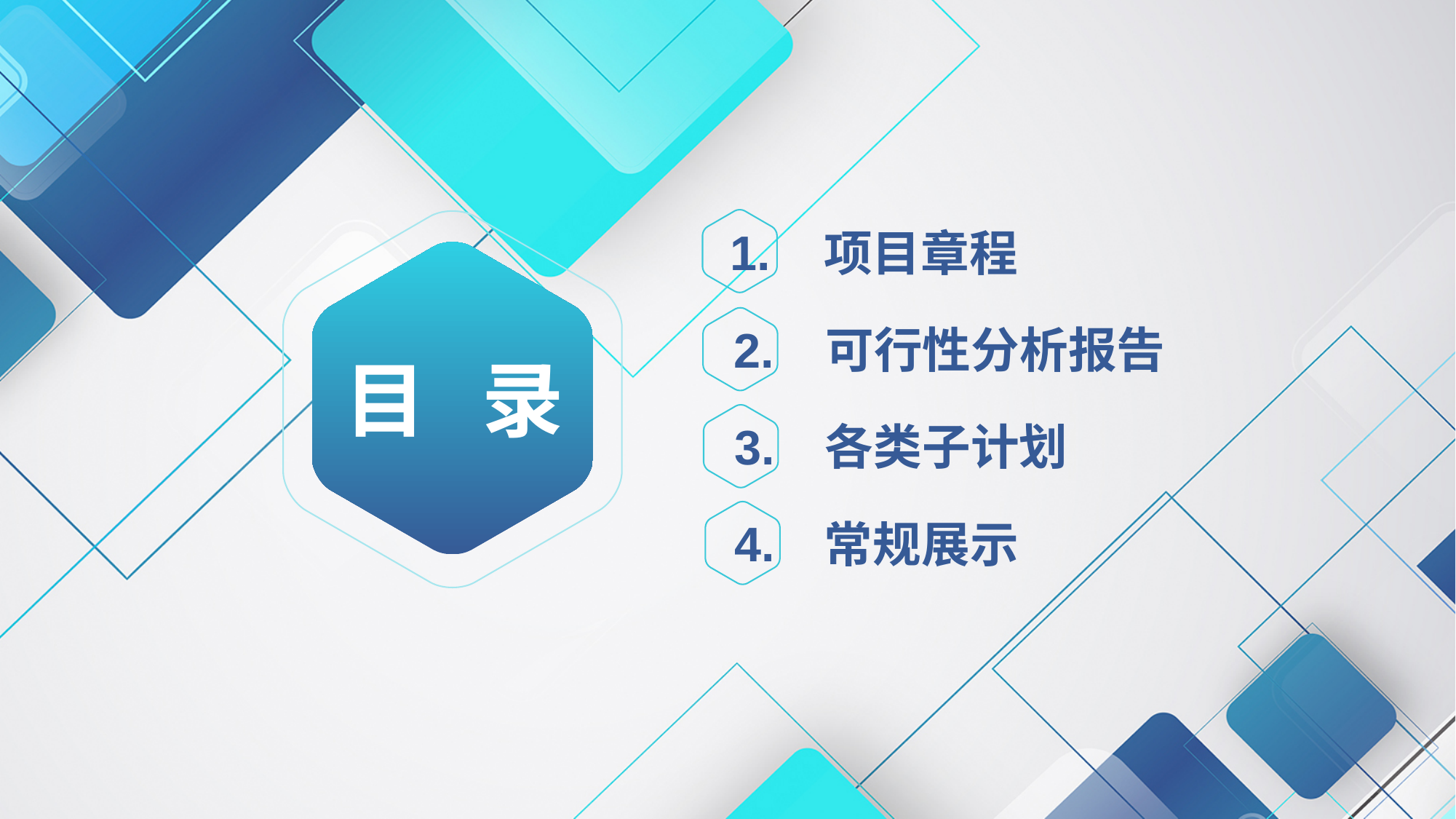

目   录

  1.
项目章程

  2.
可行性分析报告

  3.
各类子计划

  4.
常规展示